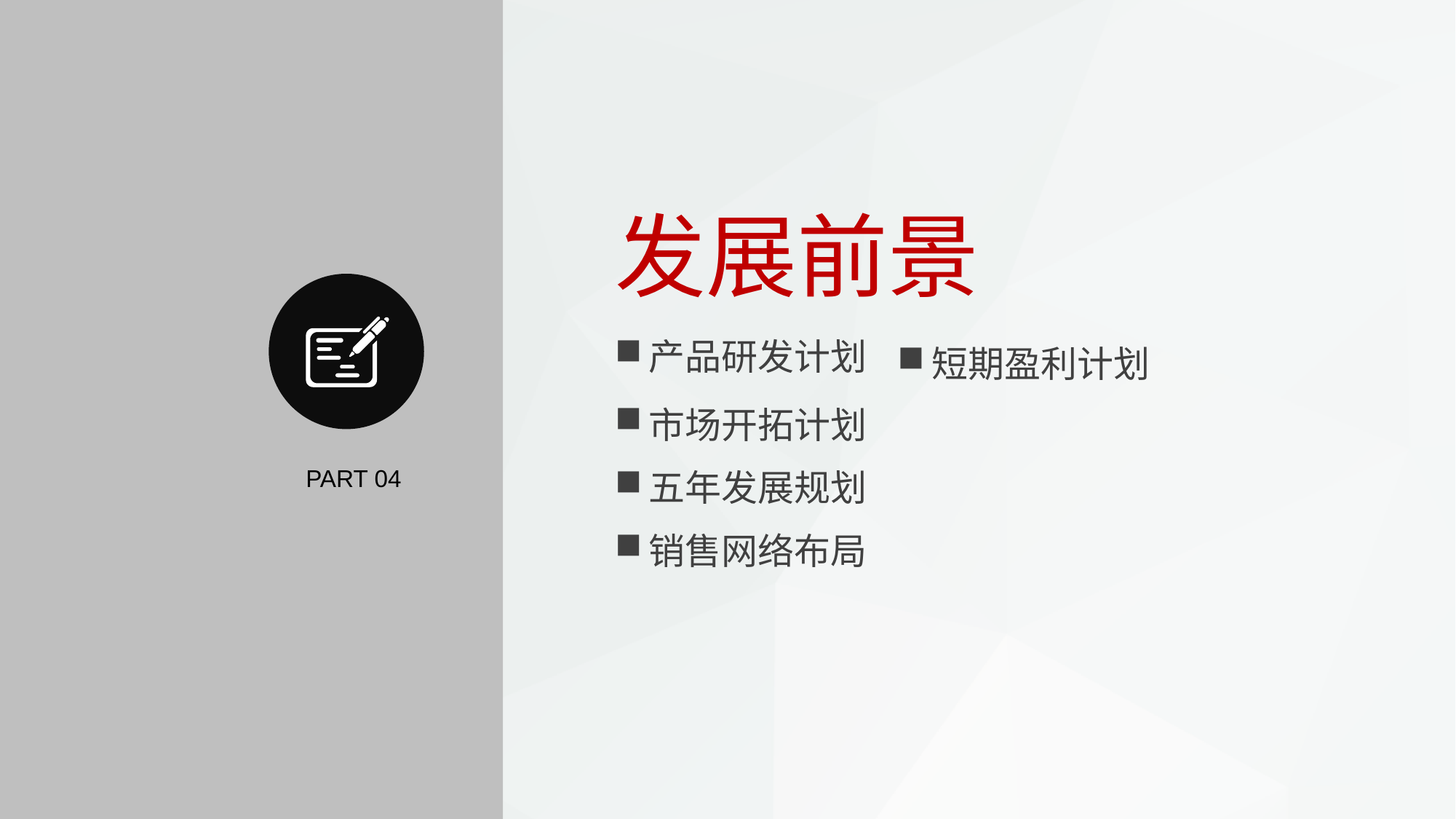

发展前景

产品研发计划
短期盈利计划
市场开拓计划
五年发展规划
PART 04
销售网络布局
此文字为延迟文字  不用删除